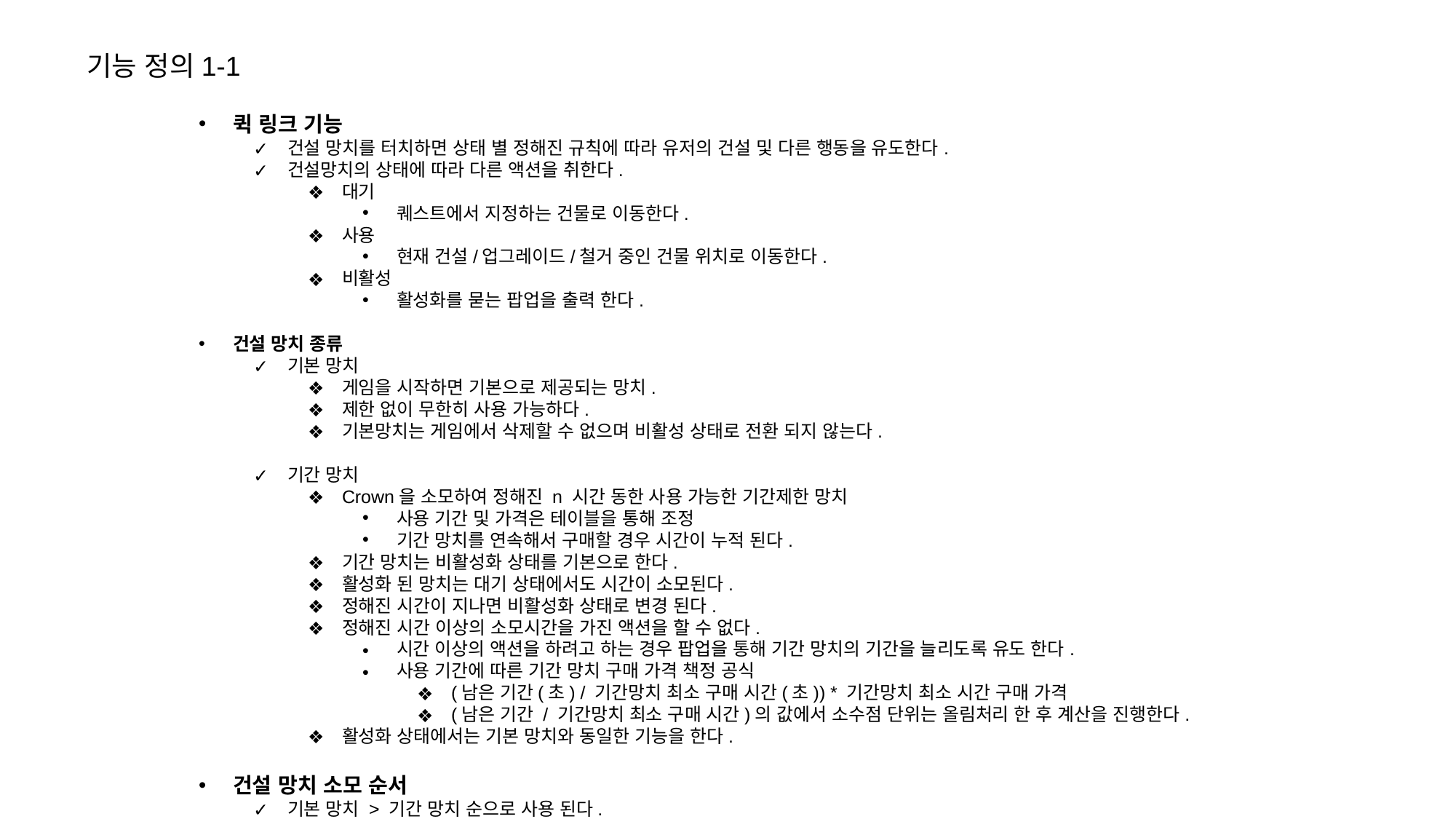

기능 정의1-1
퀵 링크 기능
건설 망치를 터치하면 상태 별 정해진 규칙에 따라 유저의 건설 및 다른 행동을 유도한다.
건설망치의 상태에 따라 다른 액션을 취한다.
대기
퀘스트에서 지정하는 건물로 이동한다.
사용
현재 건설/업그레이드/철거 중인 건물 위치로 이동한다.
비활성
활성화를 묻는 팝업을 출력 한다.

건설 망치 종류
기본 망치
게임을 시작하면 기본으로 제공되는 망치.
제한 없이 무한히 사용 가능하다.
기본망치는 게임에서 삭제할 수 없으며 비활성 상태로 전환 되지 않는다.

기간 망치
Crown을 소모하여 정해진 n 시간 동한 사용 가능한 기간제한 망치
사용 기간 및 가격은 테이블을 통해 조정
기간 망치를 연속해서 구매할 경우 시간이 누적 된다.
기간 망치는 비활성화 상태를 기본으로 한다.
활성화 된 망치는 대기 상태에서도 시간이 소모된다.
정해진 시간이 지나면 비활성화 상태로 변경 된다.
정해진 시간 이상의 소모시간을 가진 액션을 할 수 없다.
시간 이상의 액션을 하려고 하는 경우 팝업을 통해 기간 망치의 기간을 늘리도록 유도 한다.
사용 기간에 따른 기간 망치 구매 가격 책정 공식
(남은 기간(초) / 기간망치 최소 구매 시간(초)) * 기간망치 최소 시간 구매 가격
(남은 기간 / 기간망치 최소 구매 시간)의 값에서 소수점 단위는 올림처리 한 후 계산을 진행한다.
활성화 상태에서는 기본 망치와 동일한 기능을 한다.

건설 망치 소모 순서
기본 망치 > 기간 망치 순으로 사용 된다.